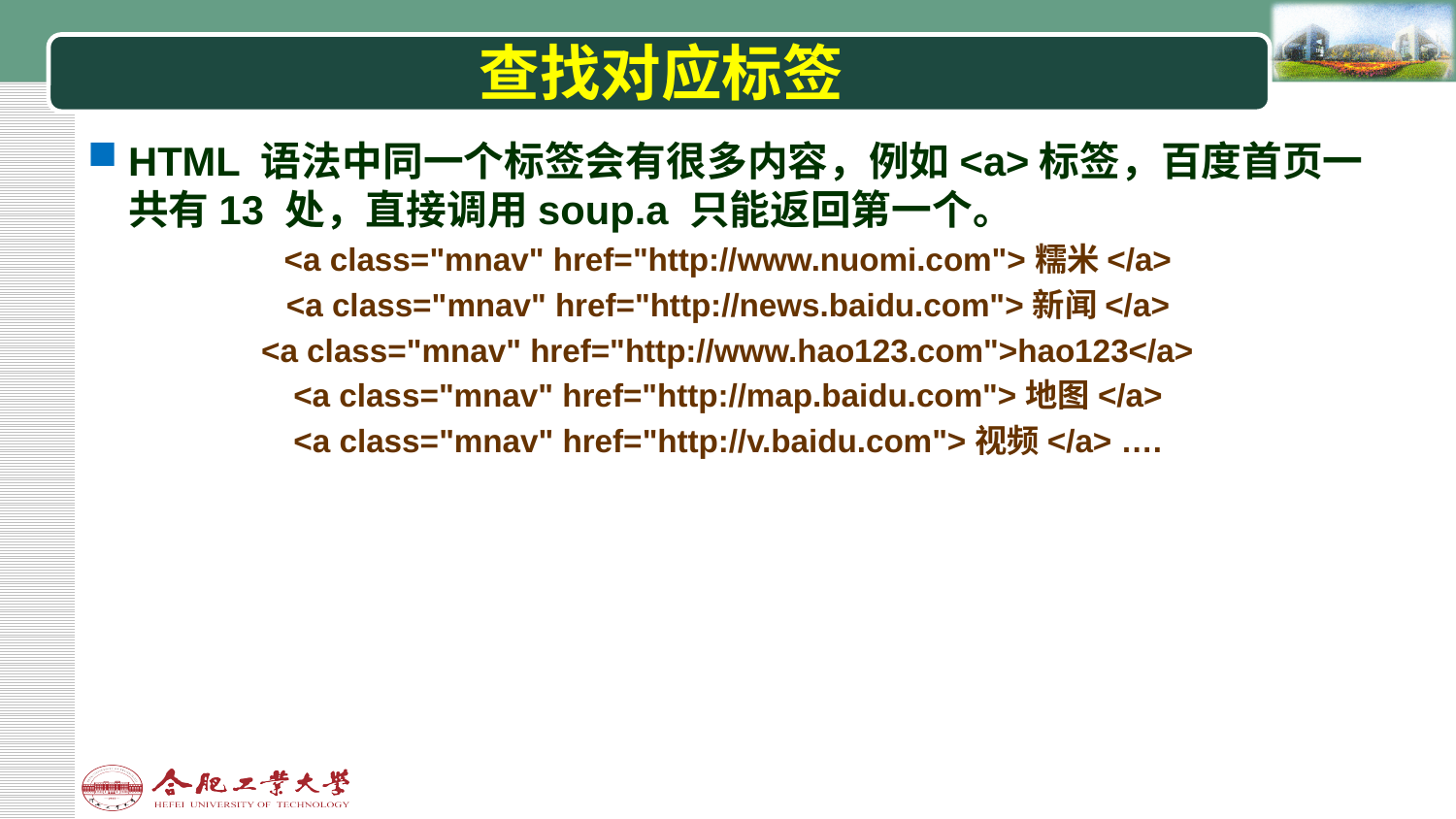

# 查找对应标签
HTML 语法中同一个标签会有很多内容，例如<a>标签，百度首页一共有13 处，直接调用soup.a 只能返回第一个。
<a class="mnav" href="http://www.nuomi.com">糯米</a>
<a class="mnav" href="http://news.baidu.com">新闻</a>
<a class="mnav" href="http://www.hao123.com">hao123</a>
<a class="mnav" href="http://map.baidu.com">地图</a>
<a class="mnav" href="http://v.baidu.com">视频</a> ….